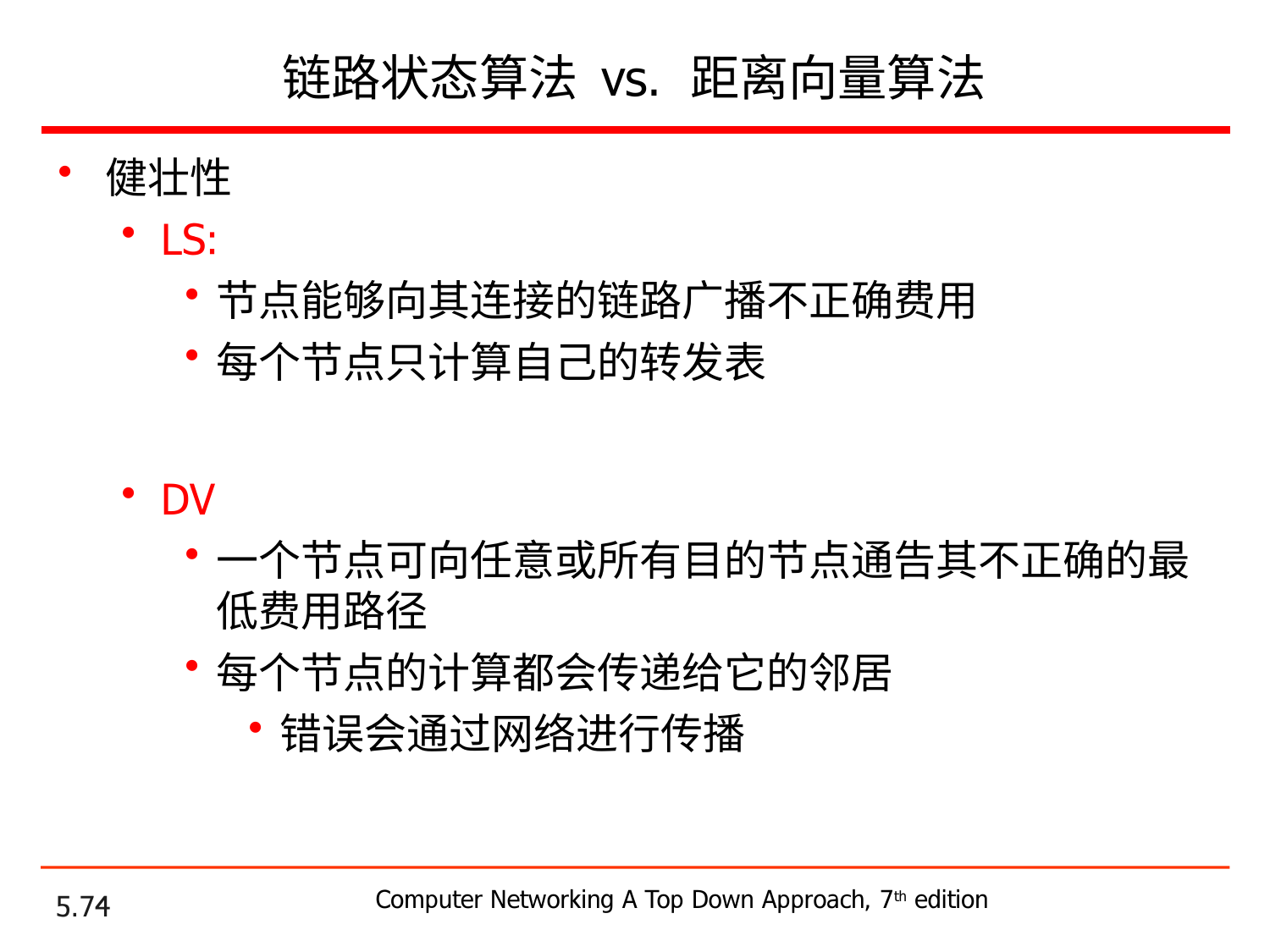

# 链路状态算法 vs. 距离向量算法
健壮性
LS:
节点能够向其连接的链路广播不正确费用
每个节点只计算自己的转发表

DV
一个节点可向任意或所有目的节点通告其不正确的最低费用路径
每个节点的计算都会传递给它的邻居
错误会通过网络进行传播